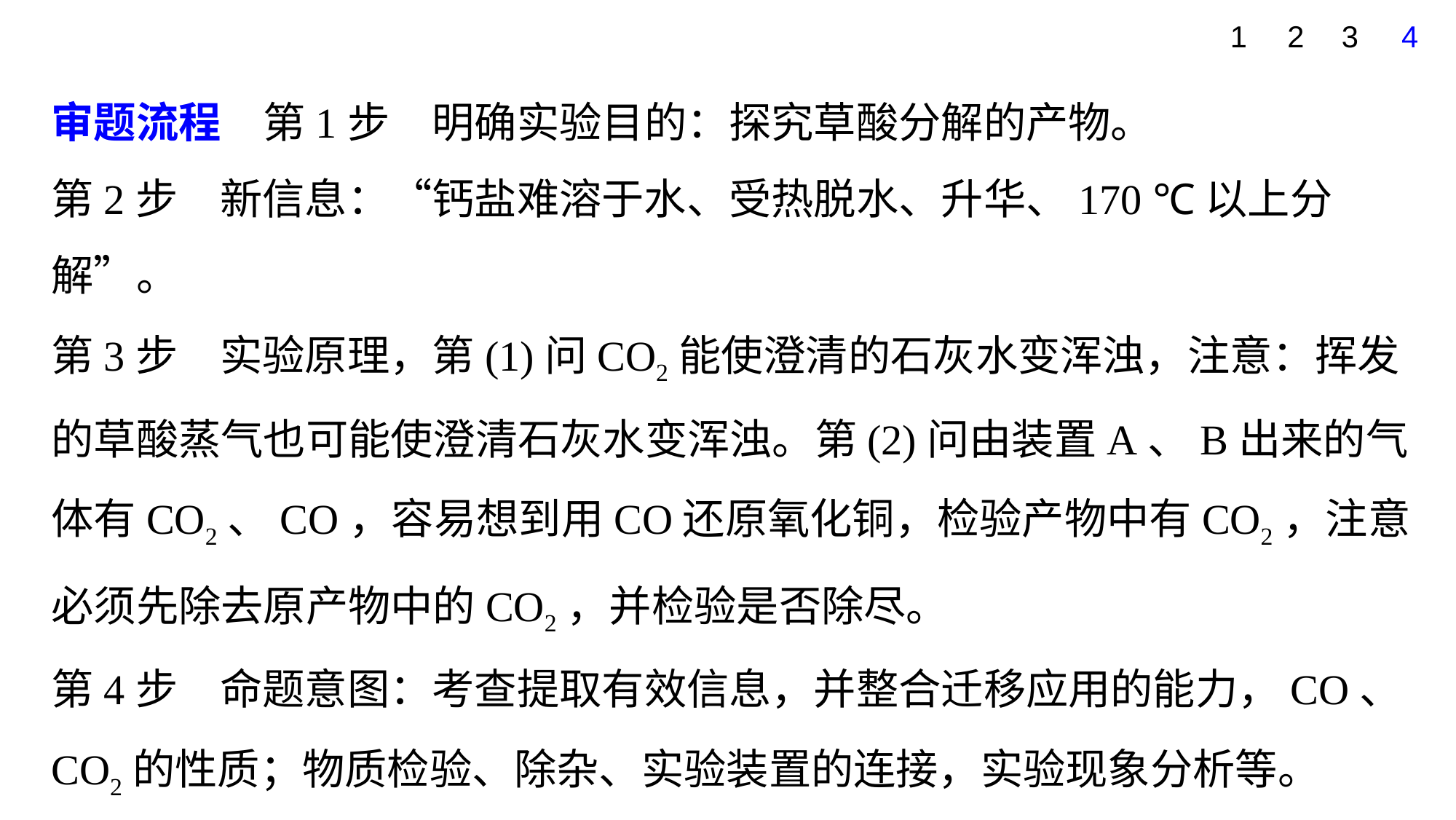

1
2
3
4
审题流程　第1步　明确实验目的：探究草酸分解的产物。
第2步　新信息：“钙盐难溶于水、受热脱水、升华、170 ℃以上分解”。
第3步　实验原理，第(1)问CO2能使澄清的石灰水变浑浊，注意：挥发的草酸蒸气也可能使澄清石灰水变浑浊。第(2)问由装置A、B出来的气体有CO2、CO，容易想到用CO还原氧化铜，检验产物中有CO2，注意必须先除去原产物中的CO2，并检验是否除尽。
第4步　命题意图：考查提取有效信息，并整合迁移应用的能力，CO、CO2的性质；物质检验、除杂、实验装置的连接，实验现象分析等。